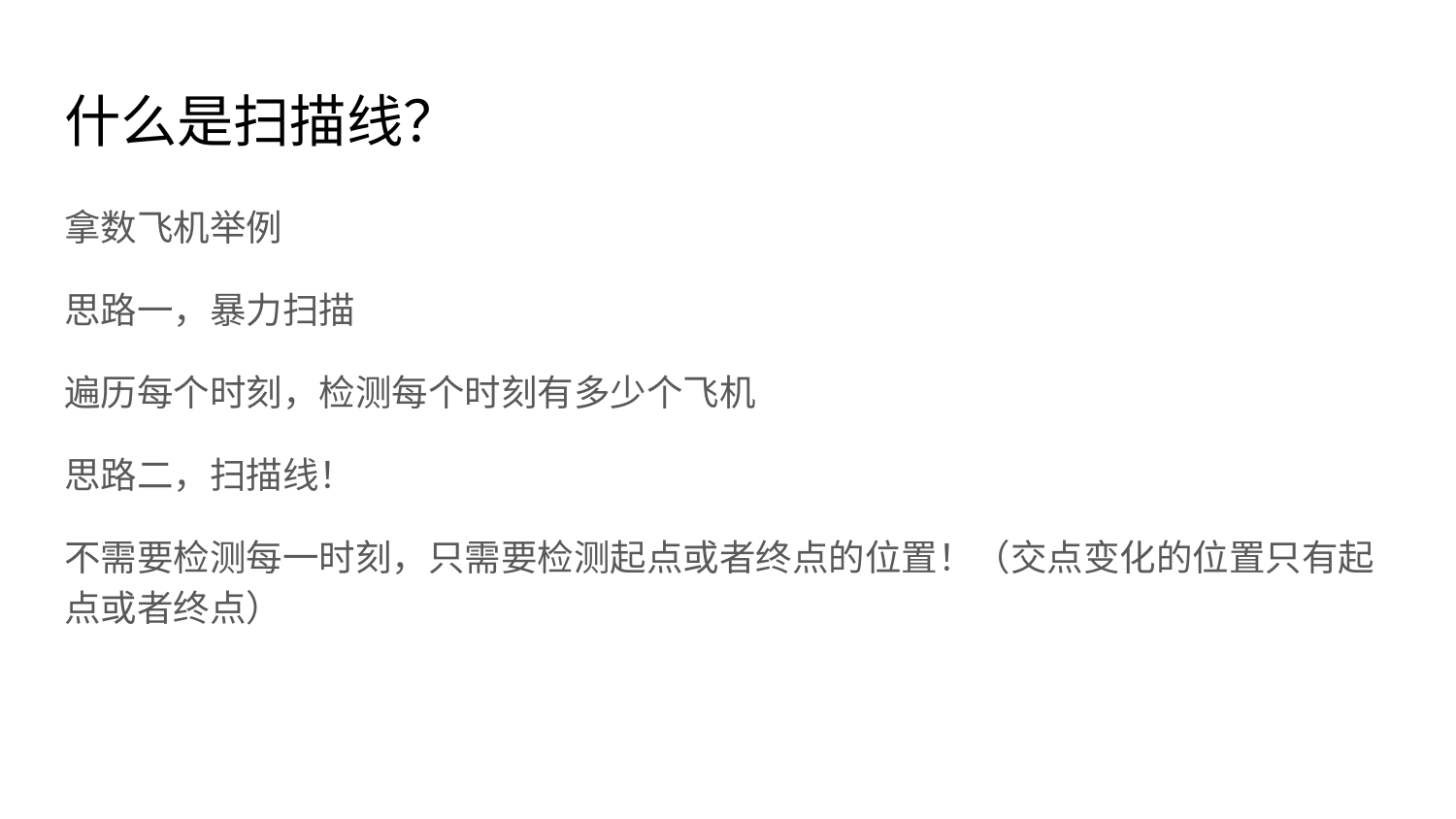

# 什么是扫描线？
拿数飞机举例
思路一，暴力扫描
遍历每个时刻，检测每个时刻有多少个飞机
思路二，扫描线！
不需要检测每一时刻，只需要检测起点或者终点的位置！（交点变化的位置只有起点或者终点）